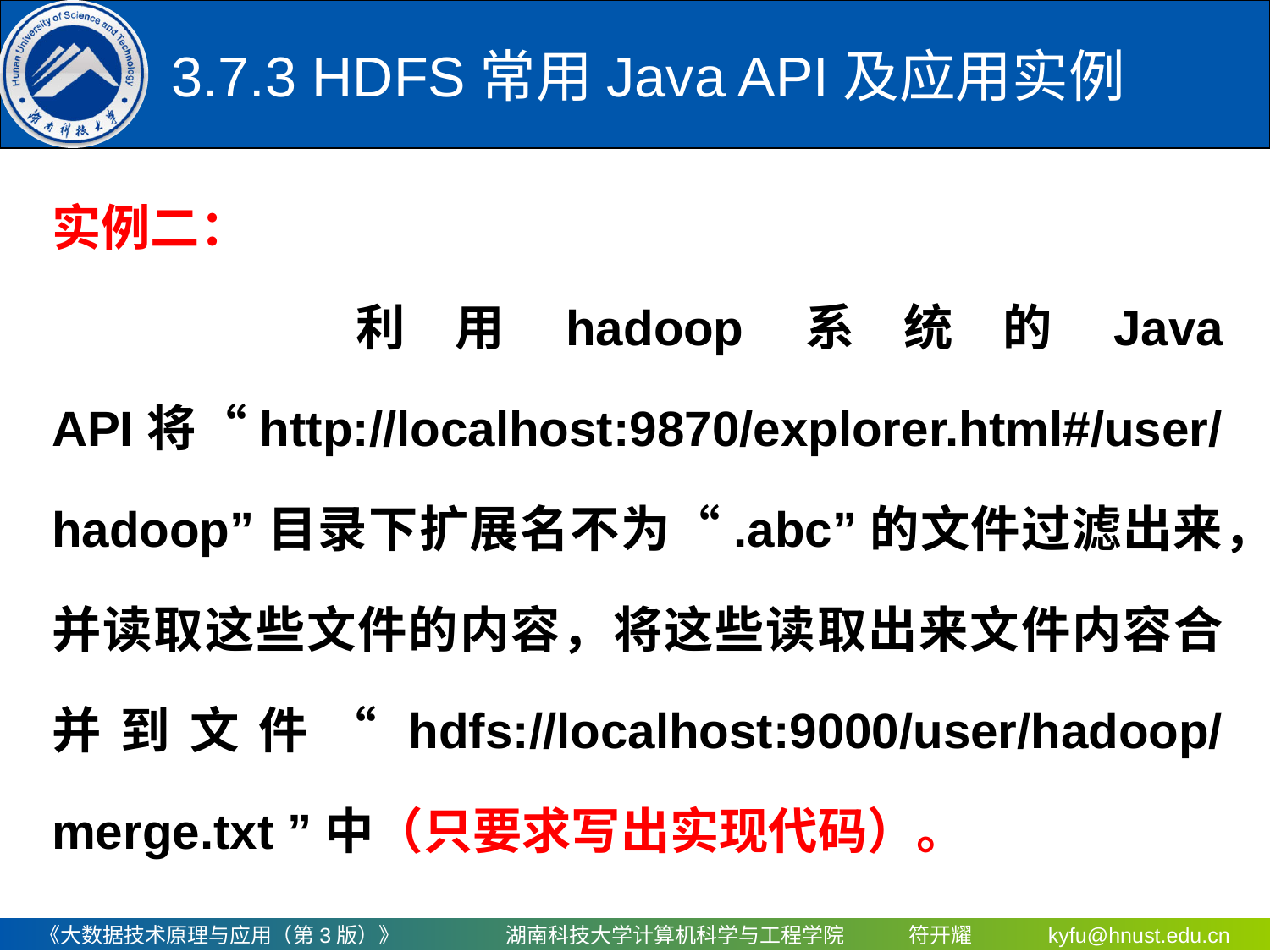

# 3.7.3 HDFS常用Java API及应用实例
实例二：
    利用hadoop系统的Java API将“http://localhost:9870/explorer.html#/user/hadoop”目录下扩展名不为“.abc”的文件过滤出来，并读取这些文件的内容，将这些读取出来文件内容合并到文件“hdfs://localhost:9000/user/hadoop/merge.txt ”中（只要求写出实现代码）。